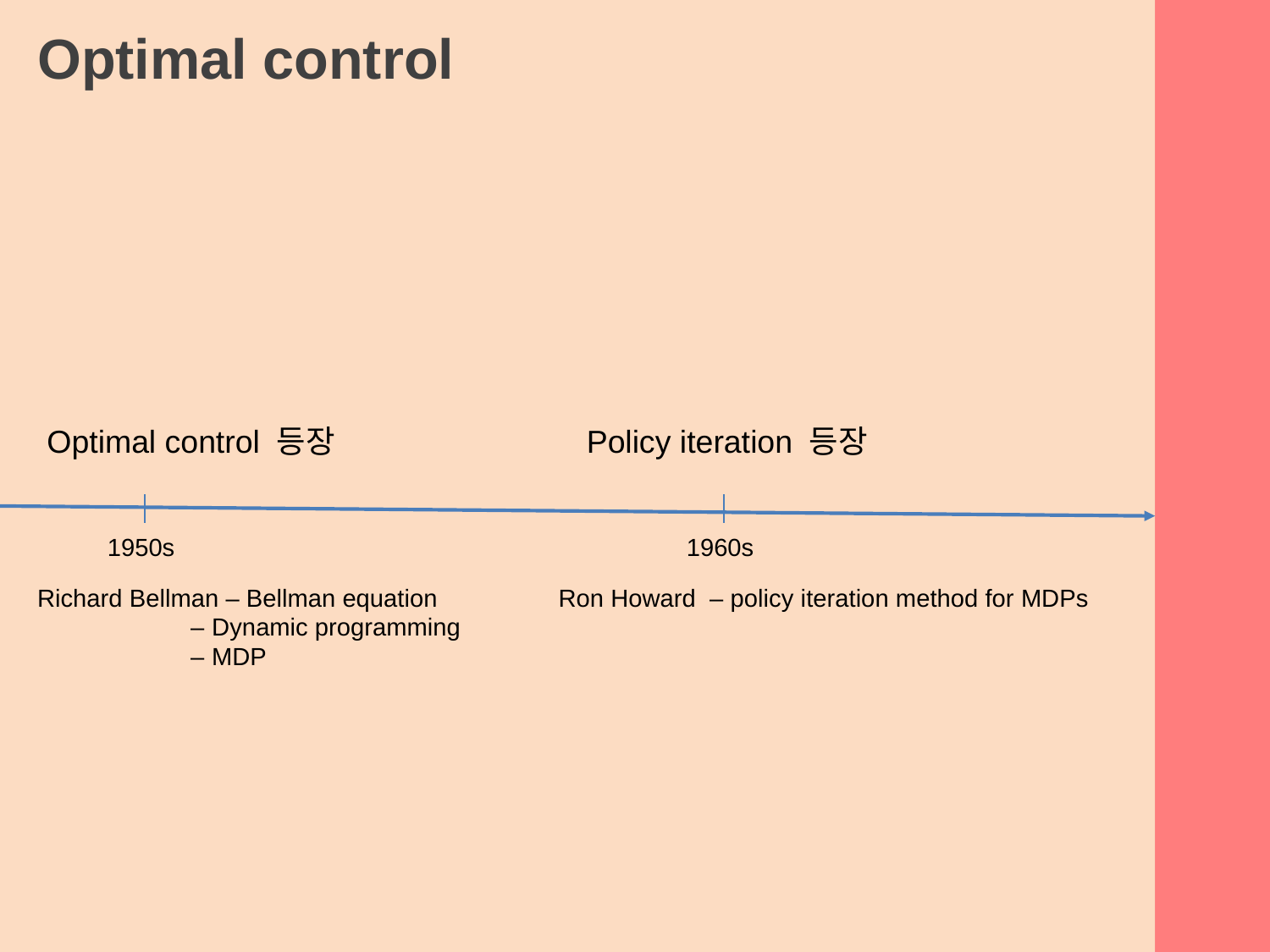

Optimal control
Optimal control 등장
Policy iteration 등장
1950s
1960s
Richard Bellman – Bellman equation
                      – Dynamic programming
                      – MDP
Ron Howard  – policy iteration method for MDPs